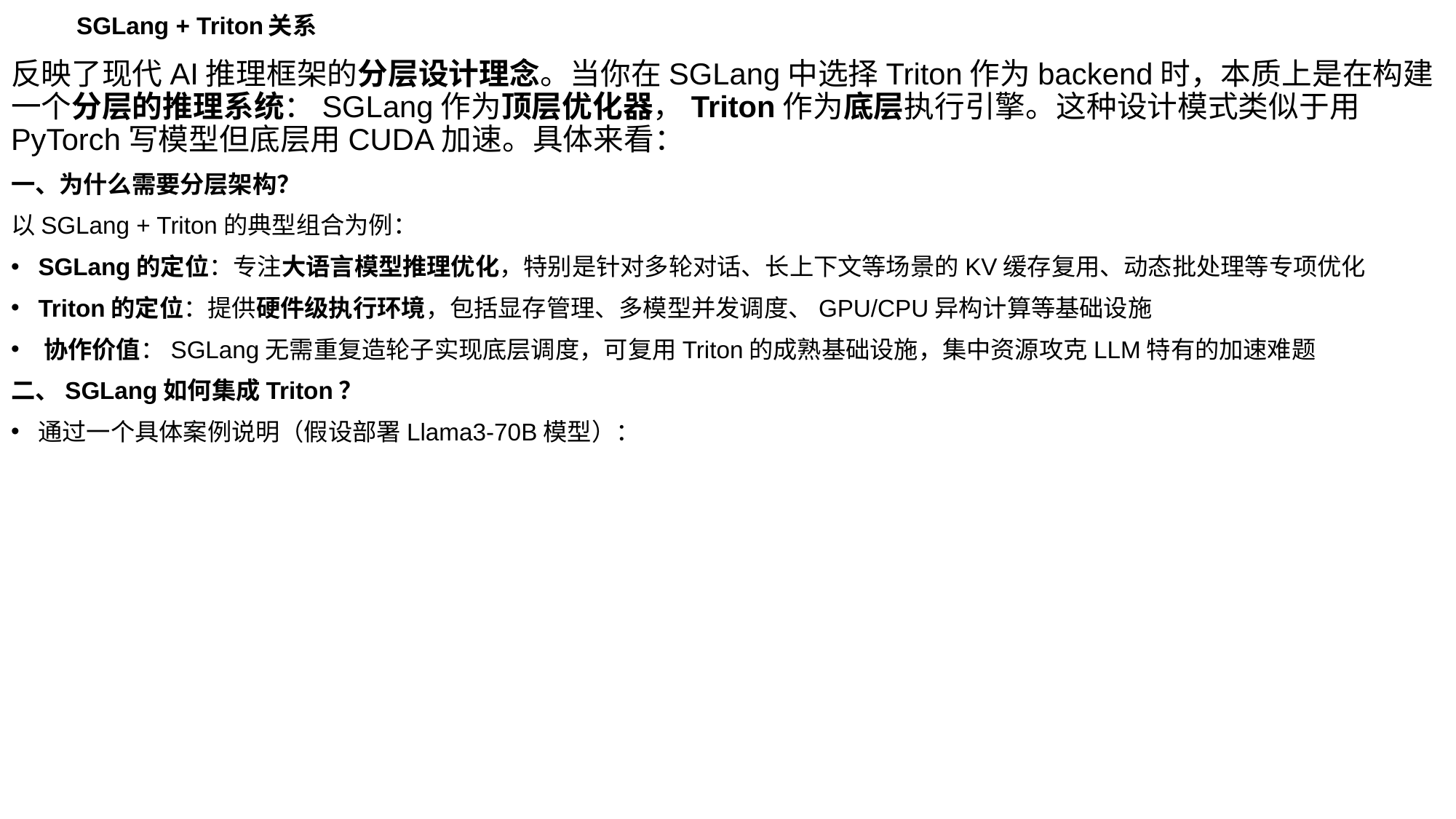

# SGLang + Triton关系
反映了现代AI推理框架的‌分层设计理念‌。当你在SGLang中选择Triton作为backend时，本质上是在构建一个‌分层的推理系统‌：SGLang作为顶层优化器，Triton作为底层执行引擎。这种设计模式类似于用PyTorch写模型但底层用CUDA加速。具体来看：
一、为什么需要分层架构？
以SGLang + Triton的典型组合为例：
‌SGLang的定位‌：专注‌大语言模型推理优化‌，特别是针对多轮对话、长上下文等场景的KV缓存复用、动态批处理等专项优化
Triton的定位‌：提供‌硬件级执行环境‌，包括显存管理、多模型并发调度、GPU/CPU异构计算等基础设施
‌协作价值‌：SGLang无需重复造轮子实现底层调度，可复用Triton的成熟基础设施，集中资源攻克LLM特有的加速难题
二、SGLang如何集成Triton？
通过一个具体案例说明（假设部署Llama3-70B模型）：